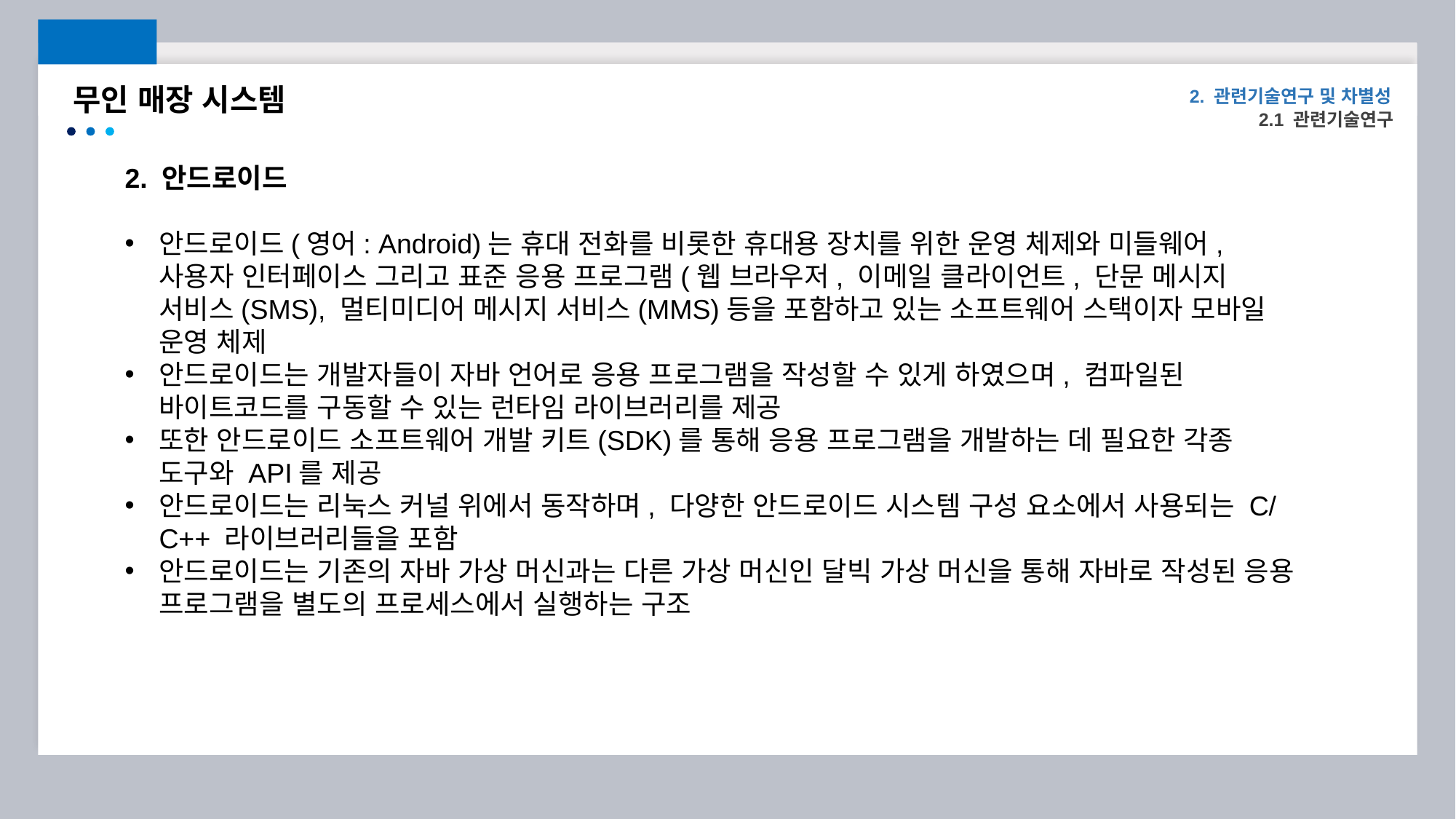

무인 매장 시스템
2. 관련기술연구 및 차별성
2.1 관련기술연구

2. 안드로이드

안드로이드(영어: Android)는 휴대 전화를 비롯한 휴대용 장치를 위한 운영 체제와 미들웨어, 사용자 인터페이스 그리고 표준 응용 프로그램(웹 브라우저, 이메일 클라이언트, 단문 메시지 서비스(SMS), 멀티미디어 메시지 서비스(MMS)등을 포함하고 있는 소프트웨어 스택이자 모바일 운영 체제
안드로이드는 개발자들이 자바 언어로 응용 프로그램을 작성할 수 있게 하였으며, 컴파일된 바이트코드를 구동할 수 있는 런타임 라이브러리를 제공
또한 안드로이드 소프트웨어 개발 키트(SDK)를 통해 응용 프로그램을 개발하는 데 필요한 각종 도구와 API를 제공
안드로이드는 리눅스 커널 위에서 동작하며, 다양한 안드로이드 시스템 구성 요소에서 사용되는 C/C++ 라이브러리들을 포함
안드로이드는 기존의 자바 가상 머신과는 다른 가상 머신인 달빅 가상 머신을 통해 자바로 작성된 응용 프로그램을 별도의 프로세스에서 실행하는 구조